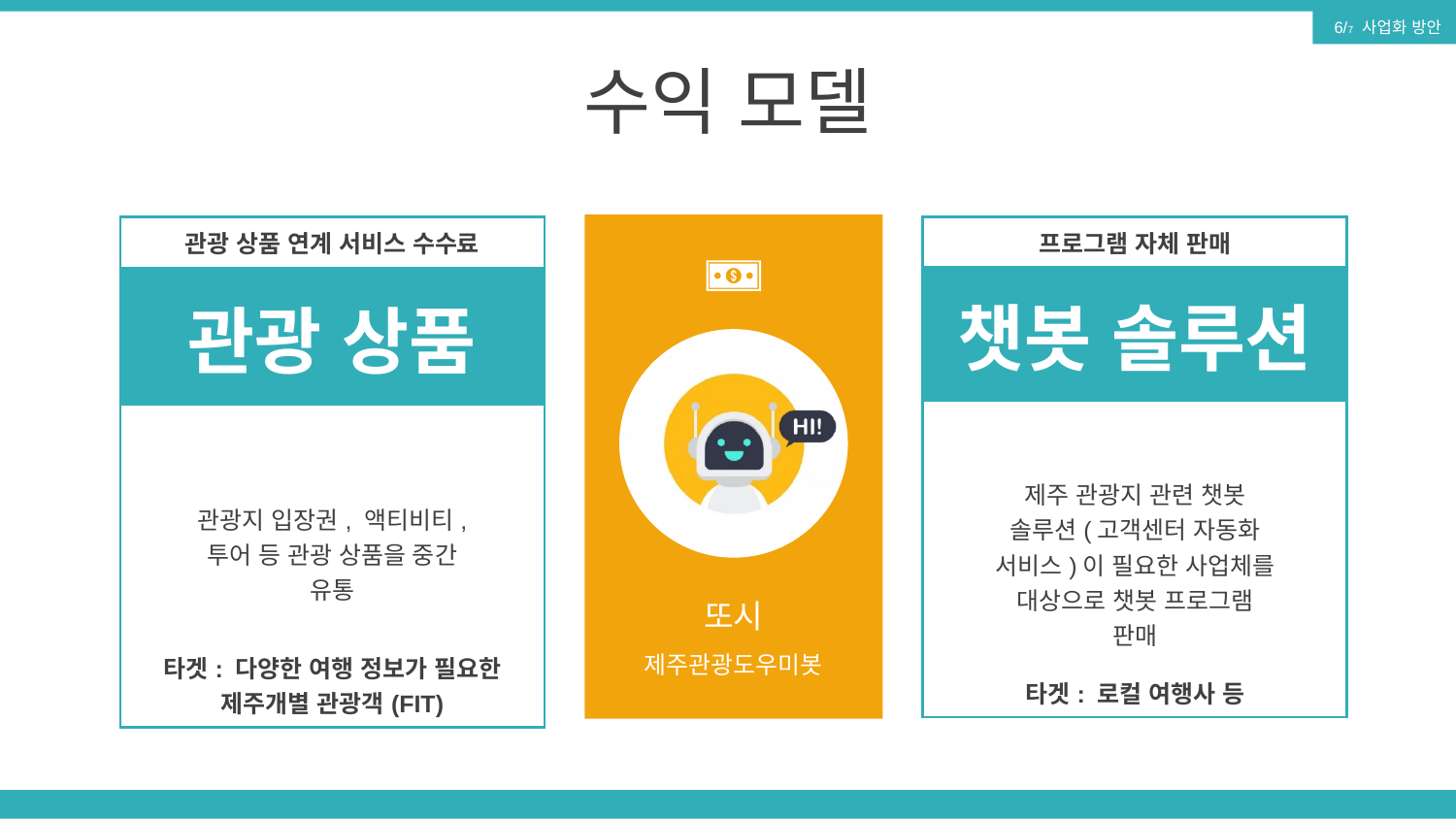

6/7 사업화 방안
수익 모델

또시
제주관광도우미봇
| 관광 상품 연계 서비스 수수료 |  |  |
| --- | --- | --- |
| 관광 상품 |  |  |
|  |  |  |
|  | 관광지 입장권, 액티비티, 투어 등 관광 상품을 중간 유통 |  |
|  |  |  |
|  |  |  |
| 타겟: 다양한 여행 정보가 필요한 제주개별 관광객(FIT) |  |  |
| 프로그램 자체 판매 |  |  |
| --- | --- | --- |
| 챗봇 솔루션 |  |  |
|  |  |  |
|  | 제주 관광지 관련 챗봇 솔루션(고객센터 자동화 서비스)이 필요한 사업체를 대상으로 챗봇 프로그램 판매 |  |
|  |  |  |
|  |  |  |
| 타겟: 로컬 여행사 등 |  |  |